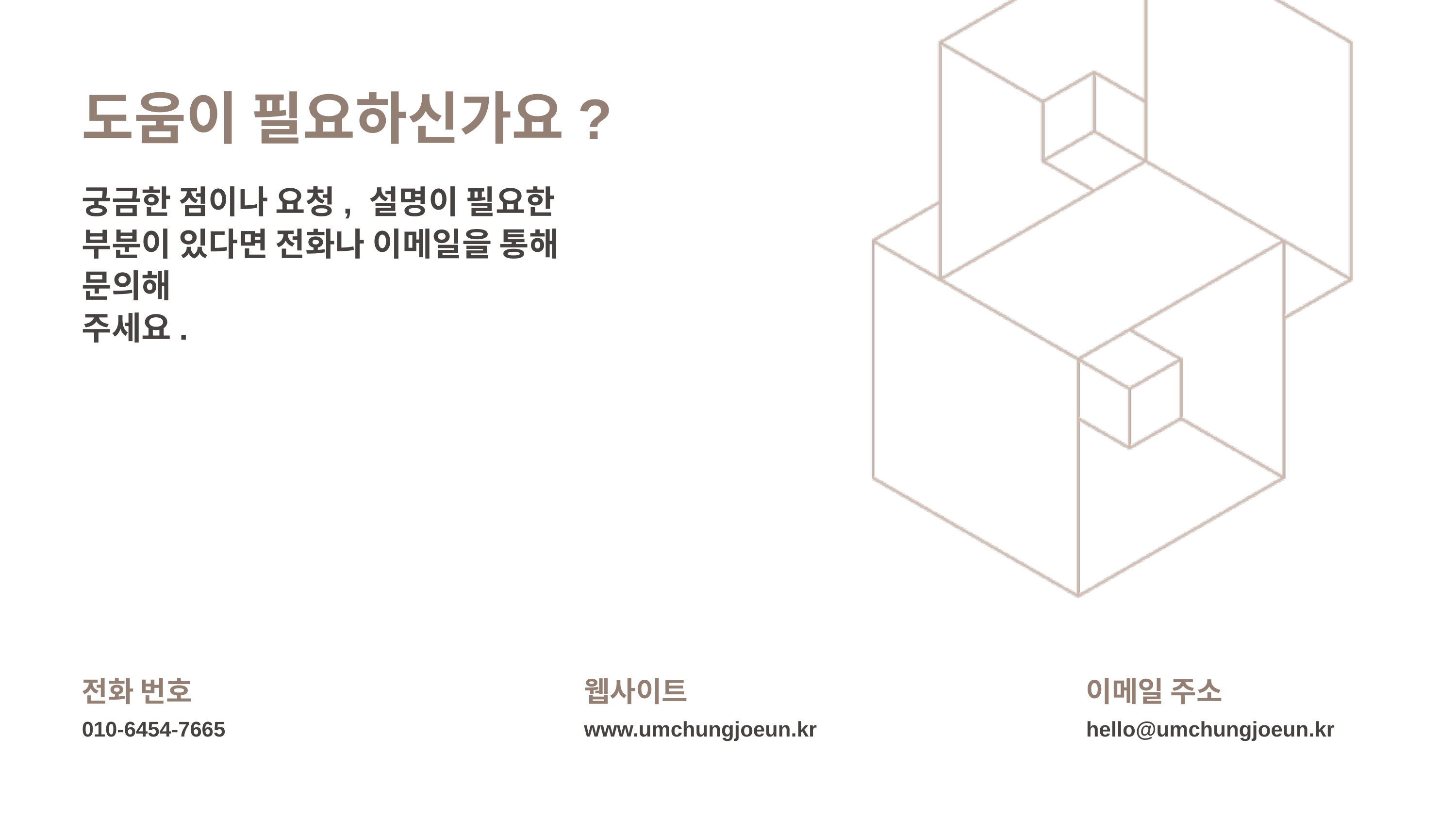

도움이 필요하신가요?
궁금한 점이나 요청, 설명이 필요한 부분이 있다면 전화나 이메일을 통해 문의해
주세요.
전화 번호
010-6454-7665
웹사이트
www.umchungjoeun.kr
이메일 주소
hello@umchungjoeun.kr